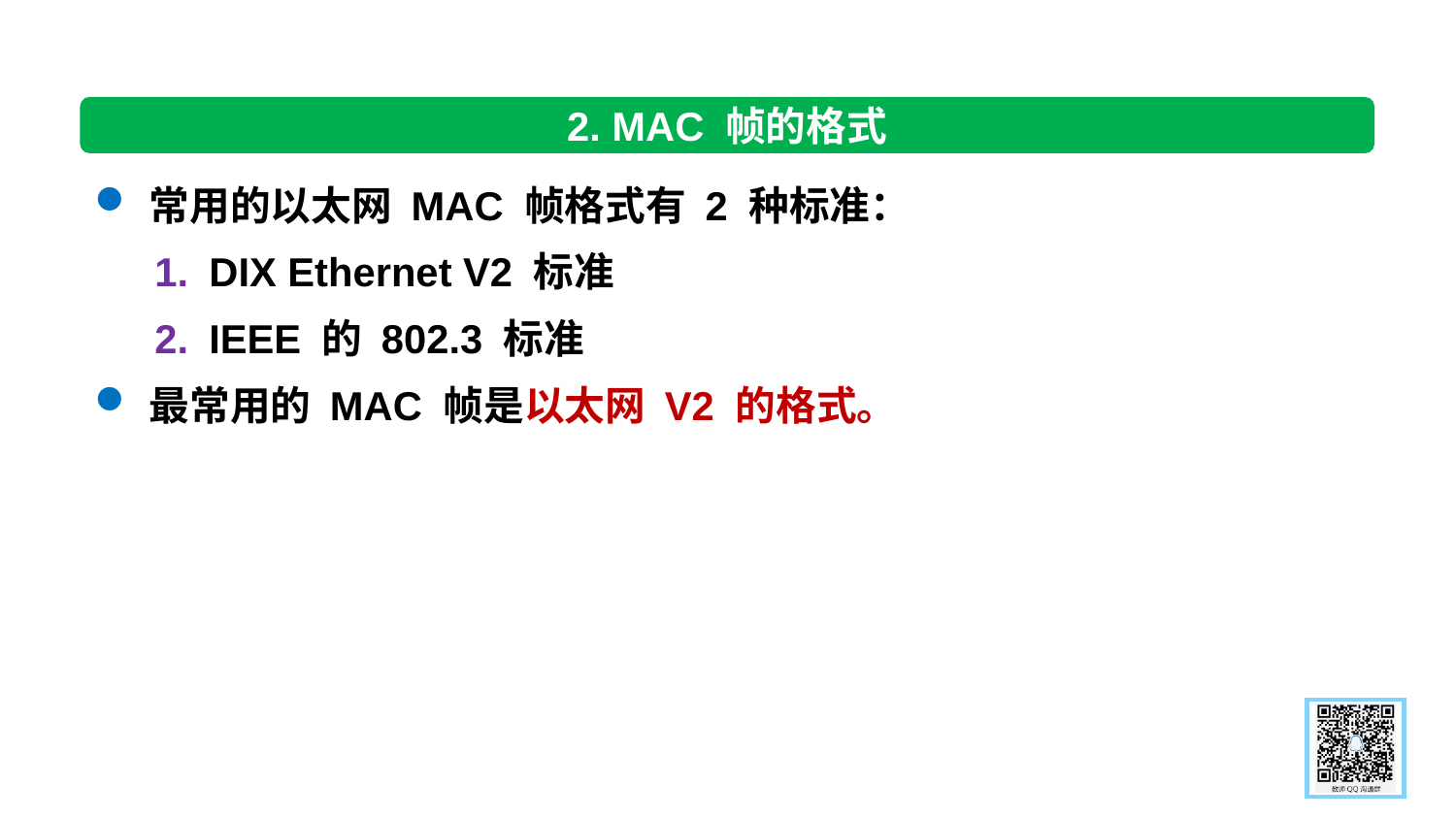

2. MAC 帧的格式

常用的以太网 MAC 帧格式有 2 种标准：
DIX Ethernet V2 标准
IEEE 的 802.3 标准
最常用的 MAC 帧是以太网 V2 的格式。